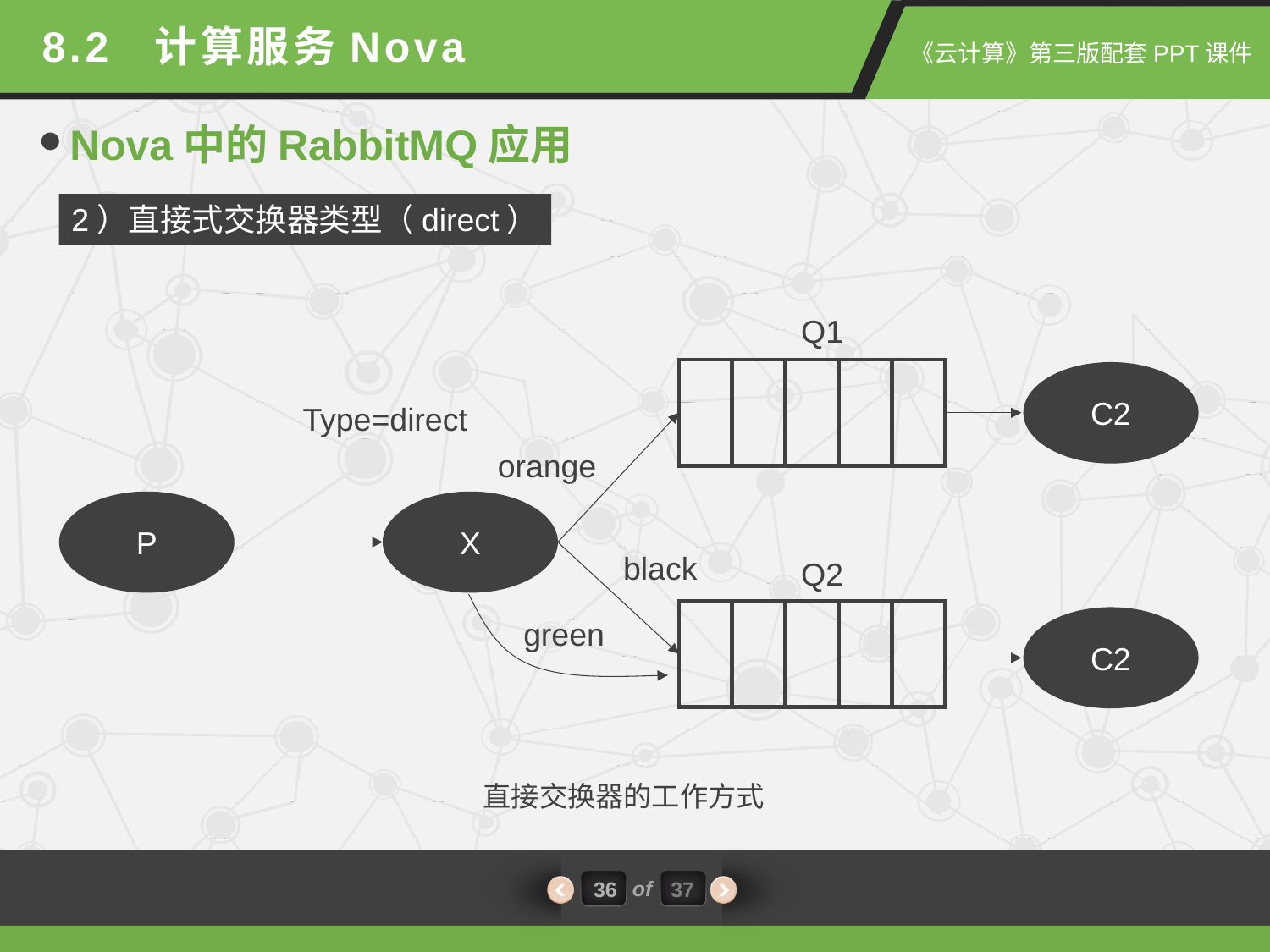

8.2  计算服务Nova
Nova中的RabbitMQ应用

2）直接式交换器类型（direct）
Q1

C2
Type=direct
orange
P
X
black
Q2

C2
green
直接交换器的工作方式
36